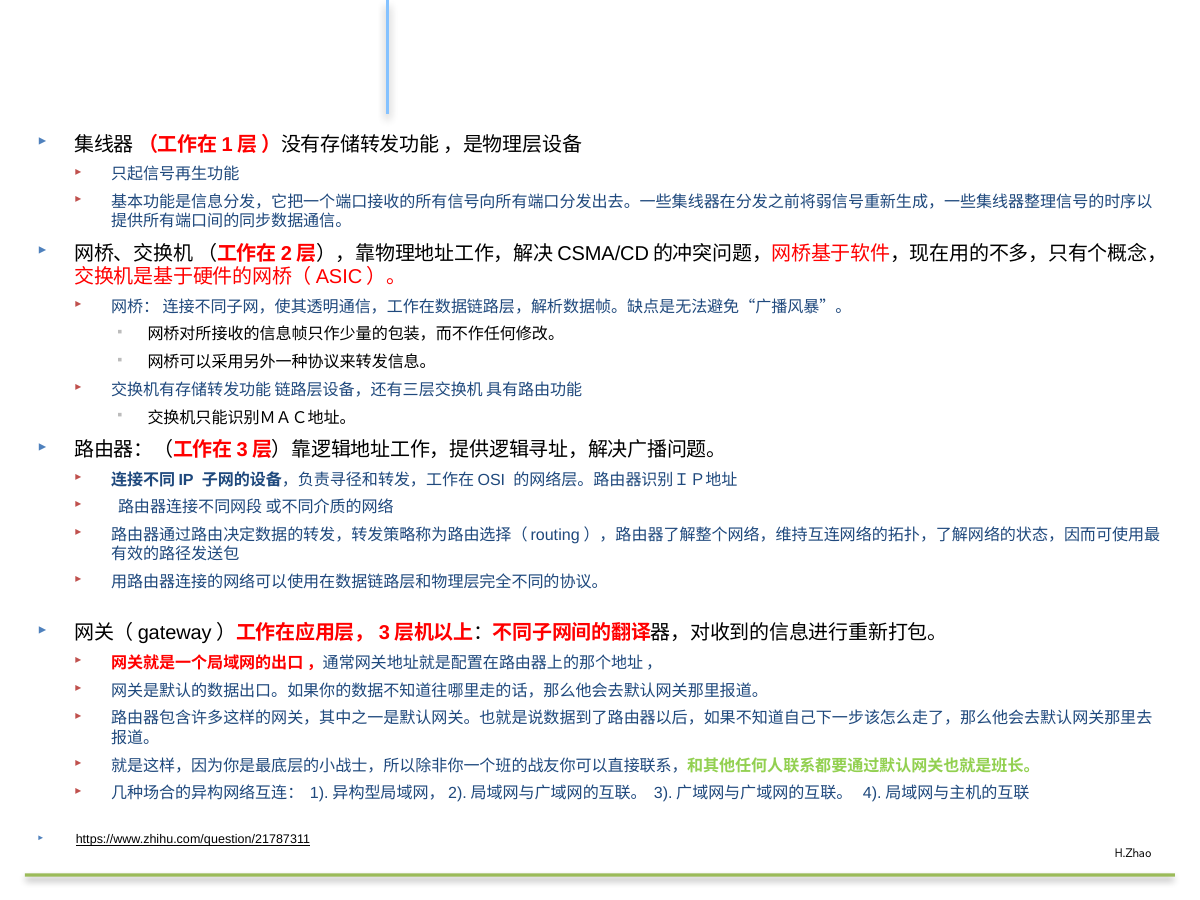

#

集线器 （工作在1层 ）没有存储转发功能 ，是物理层设备
只起信号再生功能
基本功能是信息分发，它把一个端口接收的所有信号向所有端口分发出去。一些集线器在分发之前将弱信号重新生成，一些集线器整理信号的时序以提供所有端口间的同步数据通信。
网桥、交换机 （工作在2层），靠物理地址工作，解决CSMA/CD的冲突问题，网桥基于软件，现在用的不多，只有个概念，交换机是基于硬件的网桥（ASIC）。
网桥： 连接不同子网，使其透明通信，工作在数据链路层，解析数据帧。缺点是无法避免“广播风暴”。
网桥对所接收的信息帧只作少量的包装，而不作任何修改。
网桥可以采用另外一种协议来转发信息。
交换机有存储转发功能 链路层设备，还有三层交换机 具有路由功能
交换机只能识别ＭＡＣ地址。
路由器：（工作在3层）靠逻辑地址工作，提供逻辑寻址，解决广播问题。
连接不同IP 子网的设备，负责寻径和转发，工作在OSI 的网络层。路由器识别ＩＰ地址
 路由器连接不同网段 或不同介质的网络
路由器通过路由决定数据的转发，转发策略称为路由选择（routing），路由器了解整个网络，维持互连网络的拓扑，了解网络的状态，因而可使用最有效的路径发送包
用路由器连接的网络可以使用在数据链路层和物理层完全不同的协议。
网关（gateway）工作在应用层，3层机以上：不同子网间的翻译器，对收到的信息进行重新打包。
网关就是一个局域网的出口 ，通常网关地址就是配置在路由器上的那个地址 ，
网关是默认的数据出口。如果你的数据不知道往哪里走的话，那么他会去默认网关那里报道。
路由器包含许多这样的网关，其中之一是默认网关。也就是说数据到了路由器以后，如果不知道自己下一步该怎么走了，那么他会去默认网关那里去报道。
就是这样，因为你是最底层的小战士，所以除非你一个班的战友你可以直接联系，和其他任何人联系都要通过默认网关也就是班长。
几种场合的异构网络互连： 1).异构型局域网，2).局域网与广域网的互联。 3).广域网与广域网的互联。  4).局域网与主机的互联

https://www.zhihu.com/question/21787311